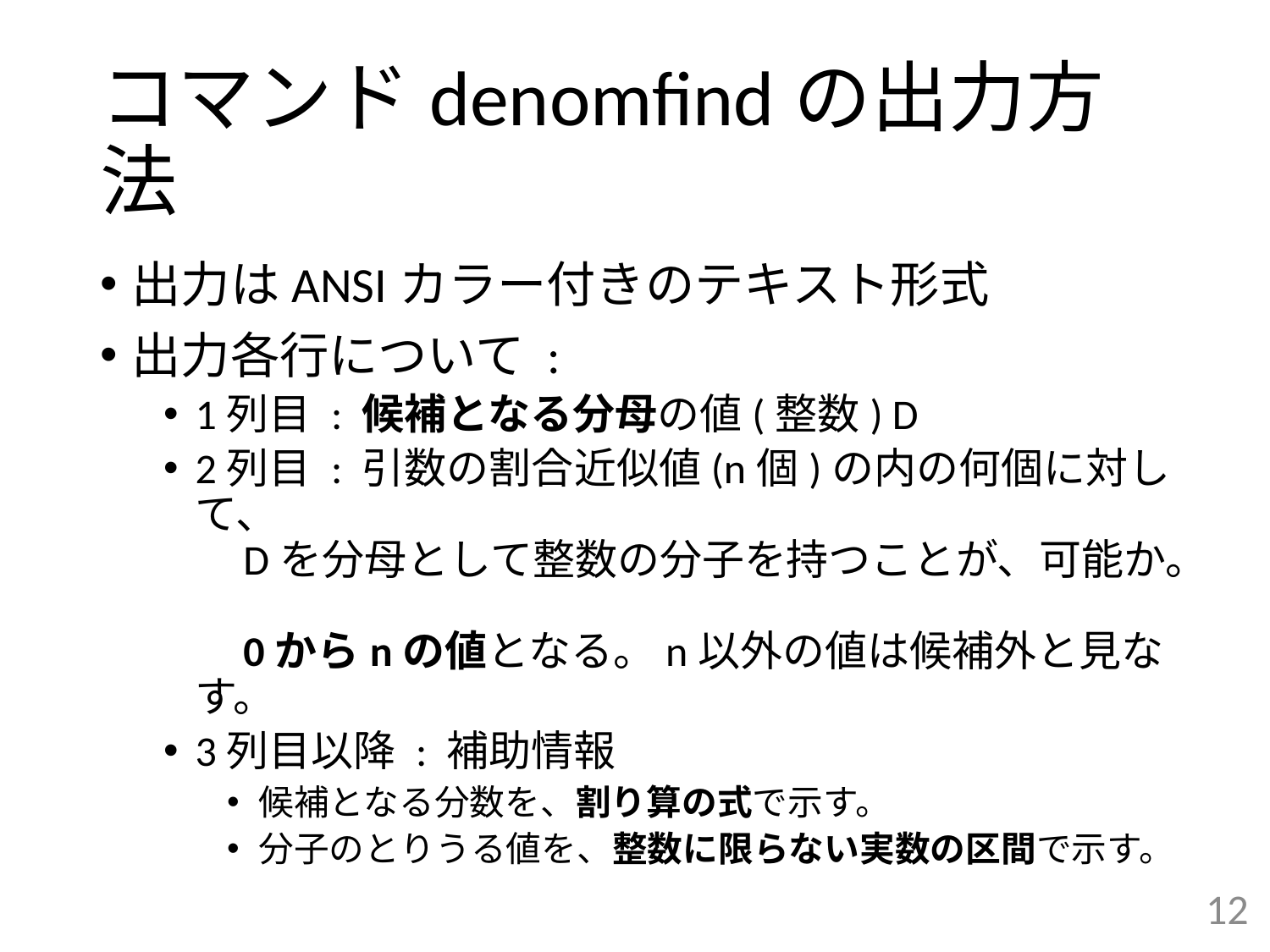

# コマンドdenomfindの出力方法
出力はANSIカラー付きのテキスト形式
出力各行について :
1列目 : 候補となる分母の値(整数) D
2列目 : 引数の割合近似値(n個)の内の何個に対して、
    Dを分母として整数の分子を持つことが、可能か。
    0からnの値となる。n以外の値は候補外と見なす。
3列目以降 : 補助情報
候補となる分数を、割り算の式で示す。
分子のとりうる値を、整数に限らない実数の区間で示す。
12